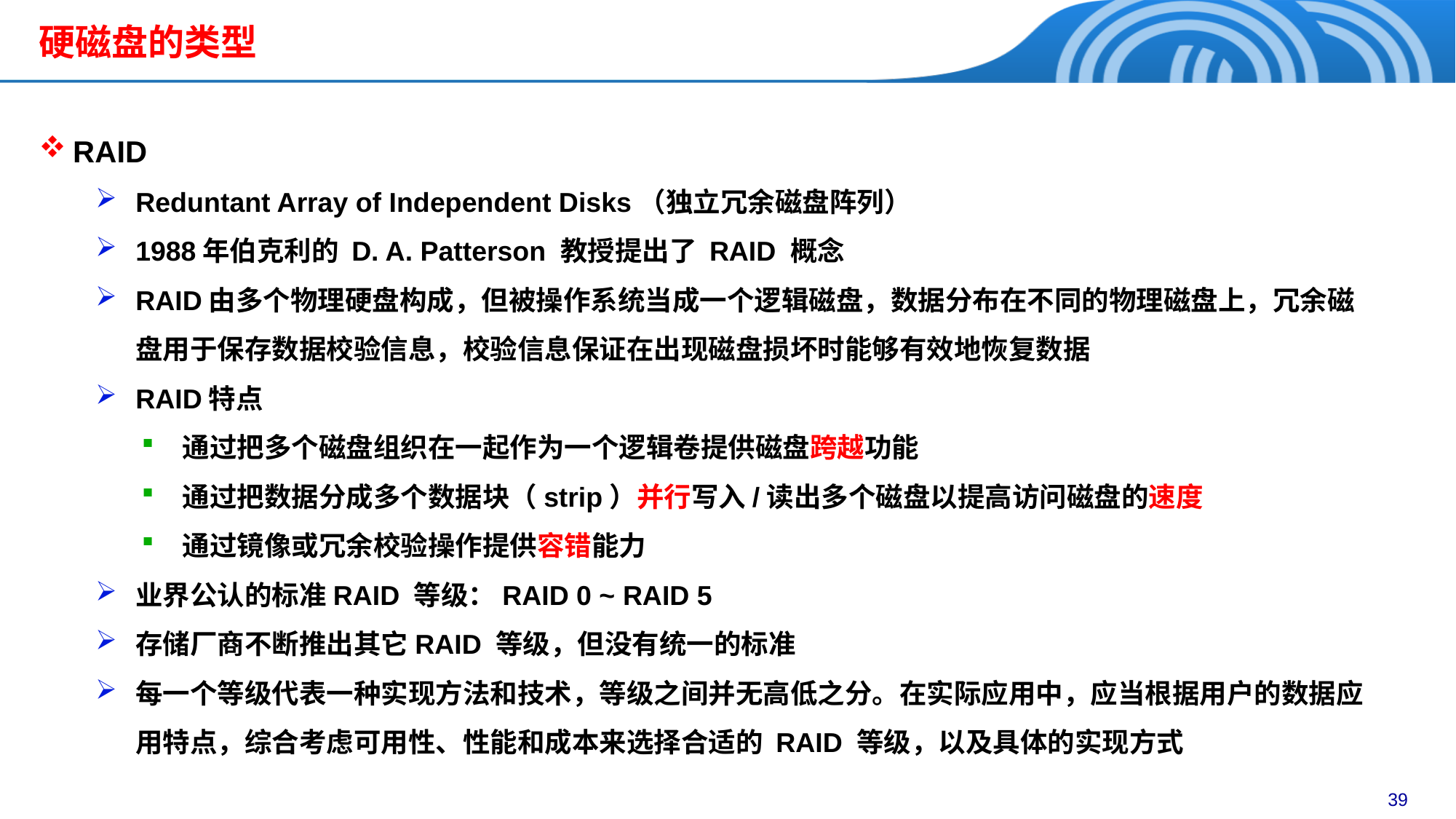

# 硬磁盘的类型
RAID
Reduntant Array of Independent Disks（独立冗余磁盘阵列）
1988年伯克利的 D. A. Patterson 教授提出了 RAID 概念
RAID由多个物理硬盘构成，但被操作系统当成一个逻辑磁盘，数据分布在不同的物理磁盘上，冗余磁盘用于保存数据校验信息，校验信息保证在出现磁盘损坏时能够有效地恢复数据
RAID特点
通过把多个磁盘组织在一起作为一个逻辑卷提供磁盘跨越功能
通过把数据分成多个数据块（strip）并行写入/读出多个磁盘以提高访问磁盘的速度
通过镜像或冗余校验操作提供容错能力
业界公认的标准RAID 等级：RAID 0 ~ RAID 5
存储厂商不断推出其它RAID 等级，但没有统一的标准
每一个等级代表一种实现方法和技术，等级之间并无高低之分。在实际应用中，应当根据用户的数据应用特点，综合考虑可用性、性能和成本来选择合适的 RAID 等级，以及具体的实现方式